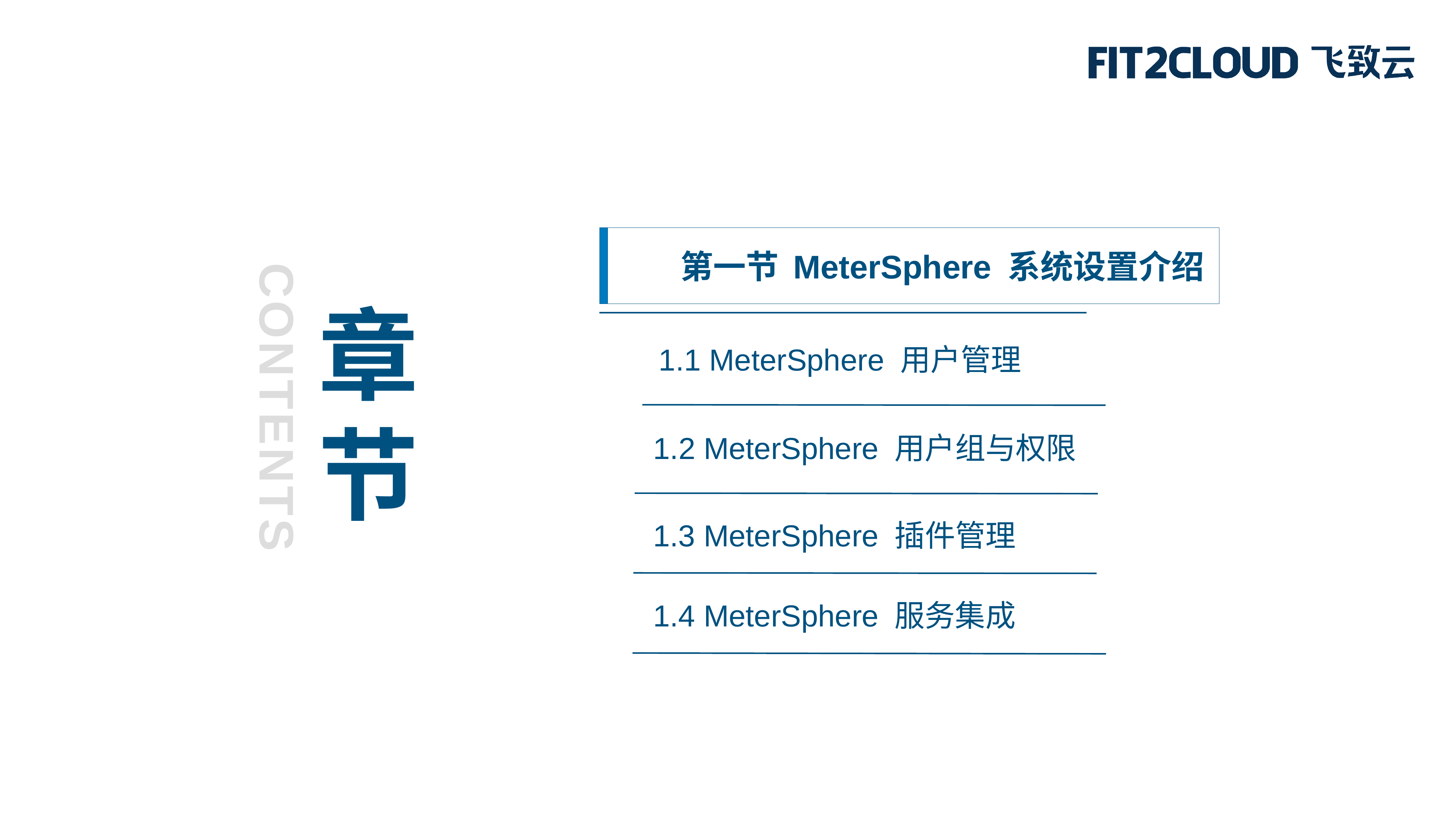

第一节 MeterSphere 系统设置介绍

章
节

1.1 MeterSphere 用户管理
CONTENTS

1.2 MeterSphere 用户组与权限

1.3 MeterSphere 插件管理

1.4 MeterSphere 服务集成